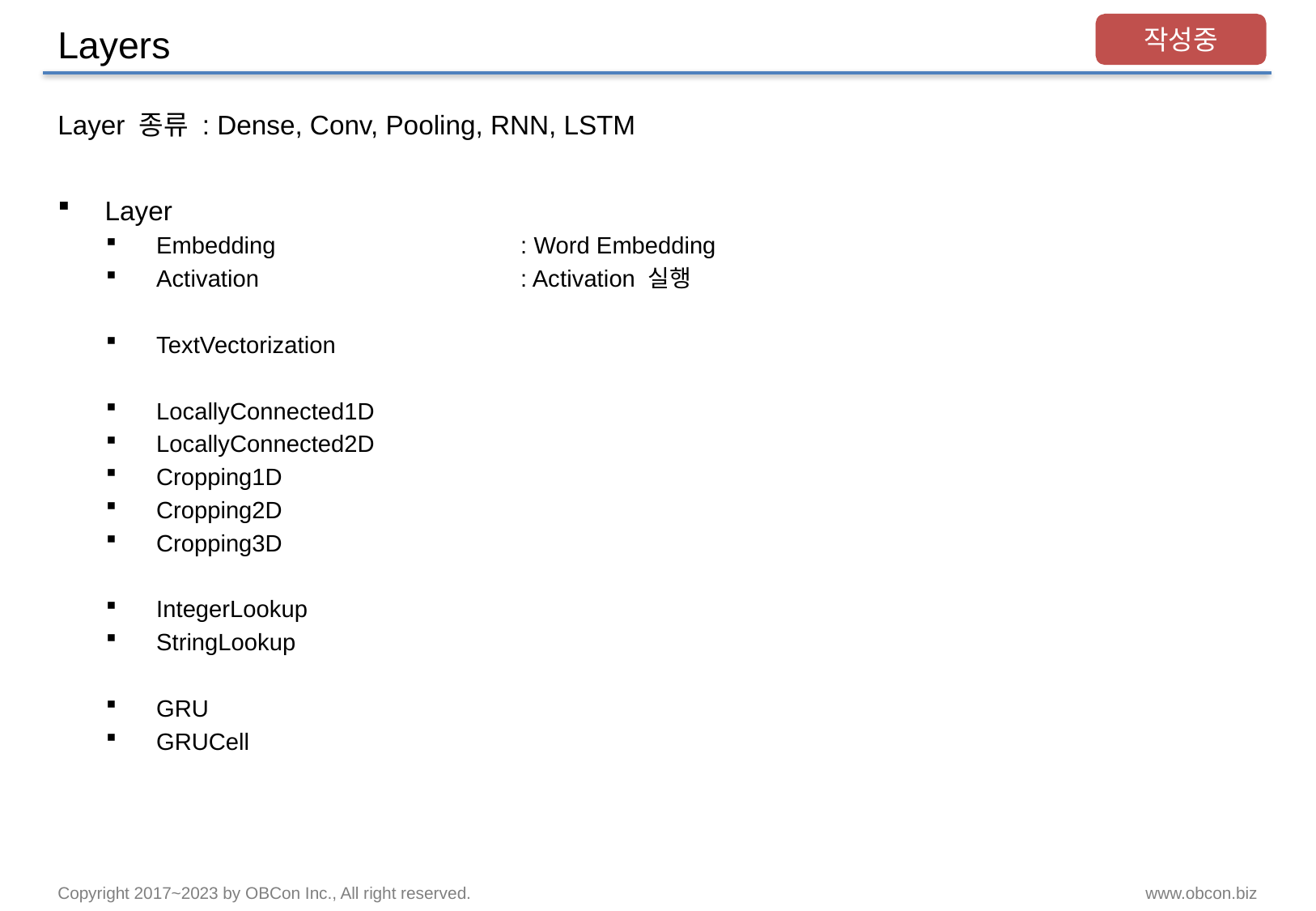

# Layers
작성중
Layer 종류 : Dense, Conv, Pooling, RNN, LSTM
Layer
Embedding			: Word Embedding
Activation			: Activation 실행

TextVectorization

LocallyConnected1D
LocallyConnected2D
Cropping1D
Cropping2D
Cropping3D

IntegerLookup
StringLookup

GRU
GRUCell